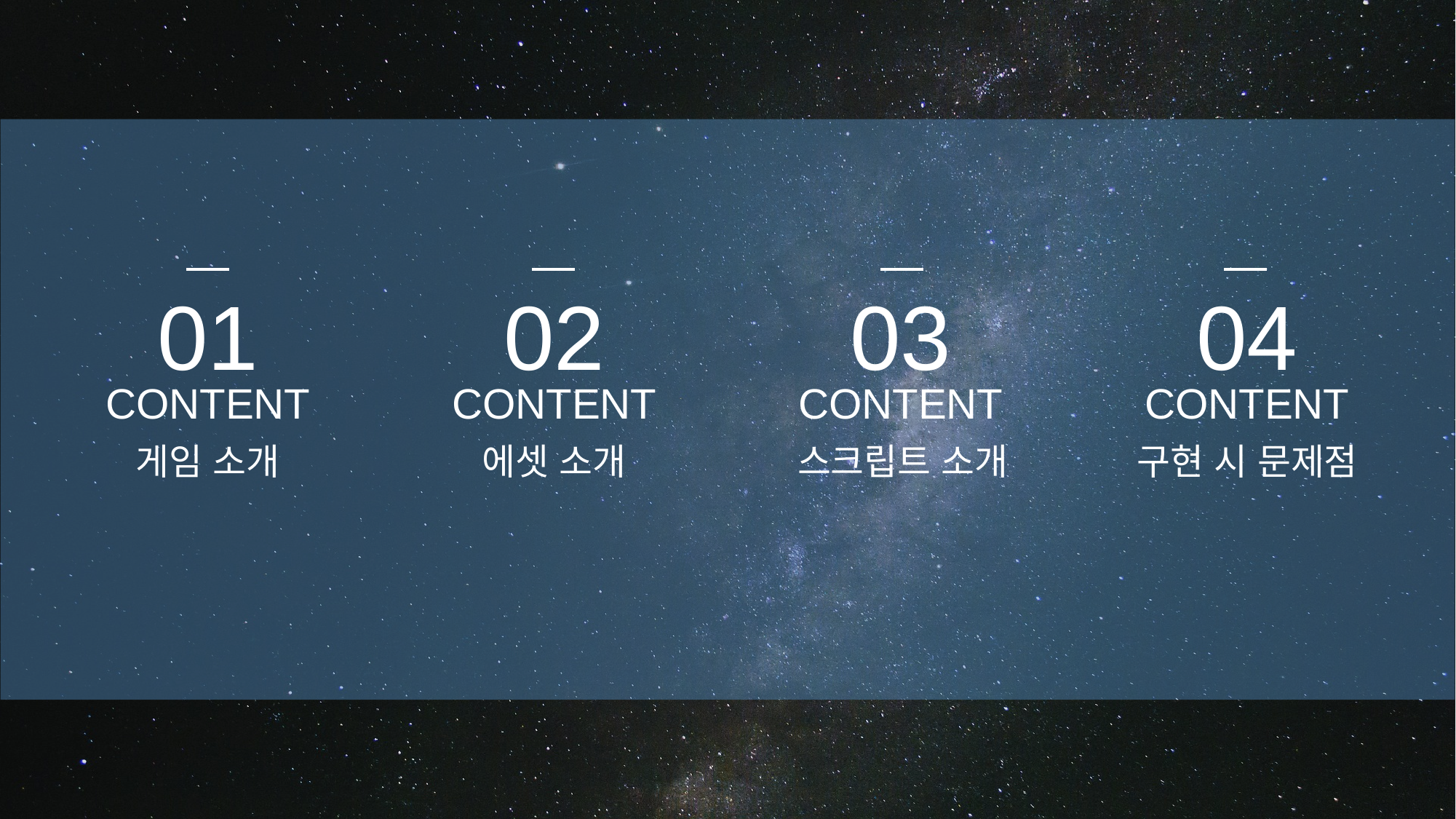

04
03
02
01
CONTENT
CONTENT
CONTENT
CONTENT
게임 소개
에셋 소개
스크립트 소개
구현 시 문제점